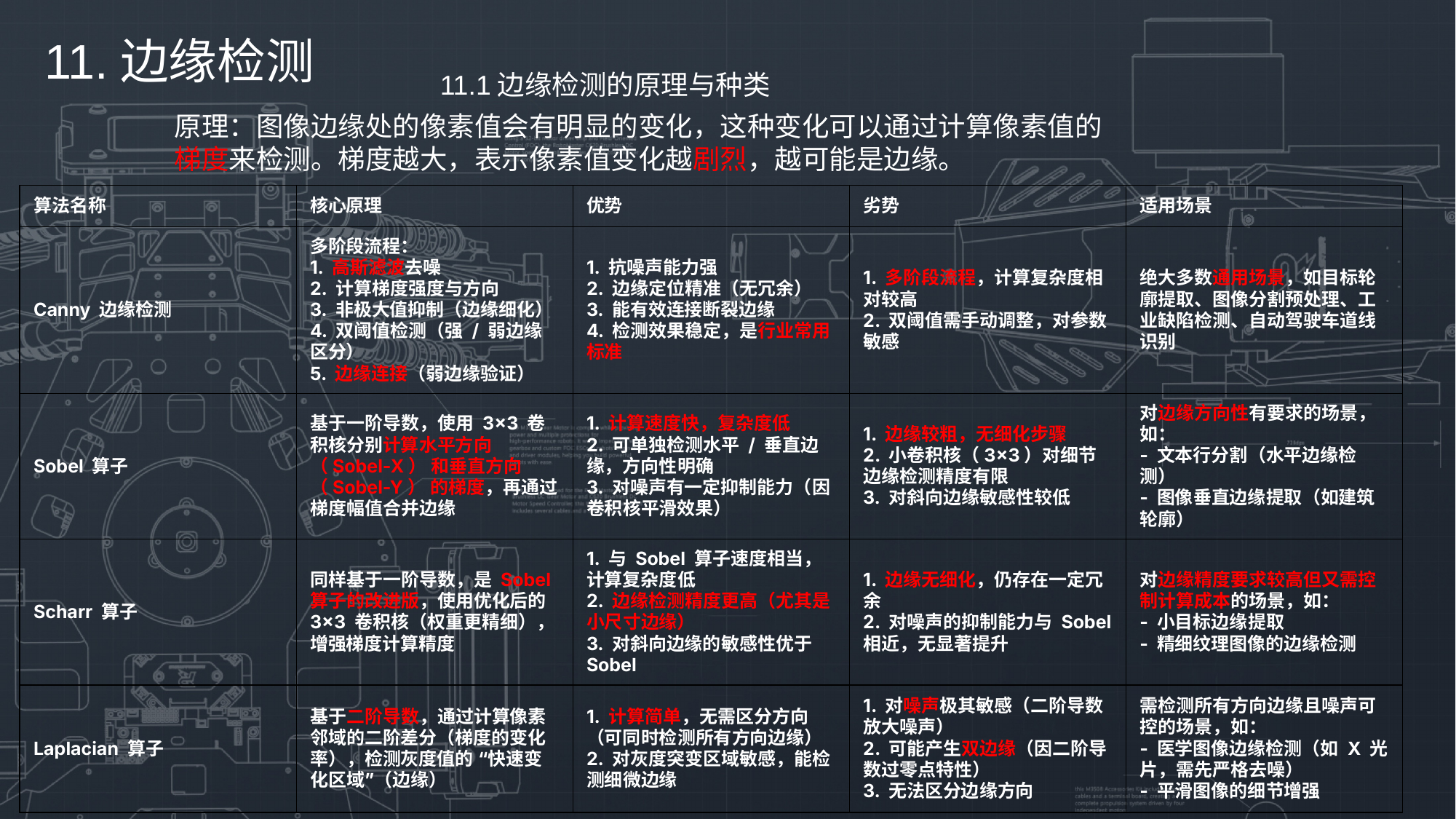

11.边缘检测
11.1边缘检测的原理与种类
原理：图像边缘处的像素值会有明显的变化，这种变化可以通过计算像素值的梯度来检测。梯度越大，表示像素值变化越剧烈，越可能是边缘。
| 算法名称 | 核心原理 | 优势 | 劣势 | 适用场景 |
| --- | --- | --- | --- | --- |
| Canny 边缘检测 | 多阶段流程： 1. 高斯滤波去噪 2. 计算梯度强度与方向 3. 非极大值抑制（边缘细化） 4. 双阈值检测（强 / 弱边缘区分） 5. 边缘连接（弱边缘验证） | 1. 抗噪声能力强 2. 边缘定位精准（无冗余） 3. 能有效连接断裂边缘 4. 检测效果稳定，是行业常用标准 | 1. 多阶段流程，计算复杂度相对较高 2. 双阈值需手动调整，对参数敏感 | 绝大多数通用场景，如目标轮廓提取、图像分割预处理、工业缺陷检测、自动驾驶车道线识别 |
| Sobel 算子 | 基于一阶导数，使用 3×3 卷积核分别计算水平方向（Sobel-X） 和垂直方向（Sobel-Y） 的梯度，再通过梯度幅值合并边缘 | 1. 计算速度快，复杂度低 2. 可单独检测水平 / 垂直边缘，方向性明确 3. 对噪声有一定抑制能力（因卷积核平滑效果） | 1. 边缘较粗，无细化步骤 2. 小卷积核（3×3）对细节边缘检测精度有限 3. 对斜向边缘敏感性较低 | 对边缘方向性有要求的场景，如： - 文本行分割（水平边缘检测） - 图像垂直边缘提取（如建筑轮廓） |
| Scharr 算子 | 同样基于一阶导数，是 Sobel 算子的改进版，使用优化后的 3×3 卷积核（权重更精细），增强梯度计算精度 | 1. 与 Sobel 算子速度相当，计算复杂度低 2. 边缘检测精度更高（尤其是小尺寸边缘） 3. 对斜向边缘的敏感性优于 Sobel | 1. 边缘无细化，仍存在一定冗余 2. 对噪声的抑制能力与 Sobel 相近，无显著提升 | 对边缘精度要求较高但又需控制计算成本的场景，如： - 小目标边缘提取 - 精细纹理图像的边缘检测 |
| Laplacian 算子 | 基于二阶导数，通过计算像素邻域的二阶差分（梯度的变化率），检测灰度值的 “快速变化区域”（边缘） | 1. 计算简单，无需区分方向（可同时检测所有方向边缘） 2. 对灰度突变区域敏感，能检测细微边缘 | 1. 对噪声极其敏感（二阶导数放大噪声） 2. 可能产生双边缘（因二阶导数过零点特性） 3. 无法区分边缘方向 | 需检测所有方向边缘且噪声可控的场景，如： - 医学图像边缘检测（如 X 光片，需先严格去噪） - 平滑图像的细节增强 |